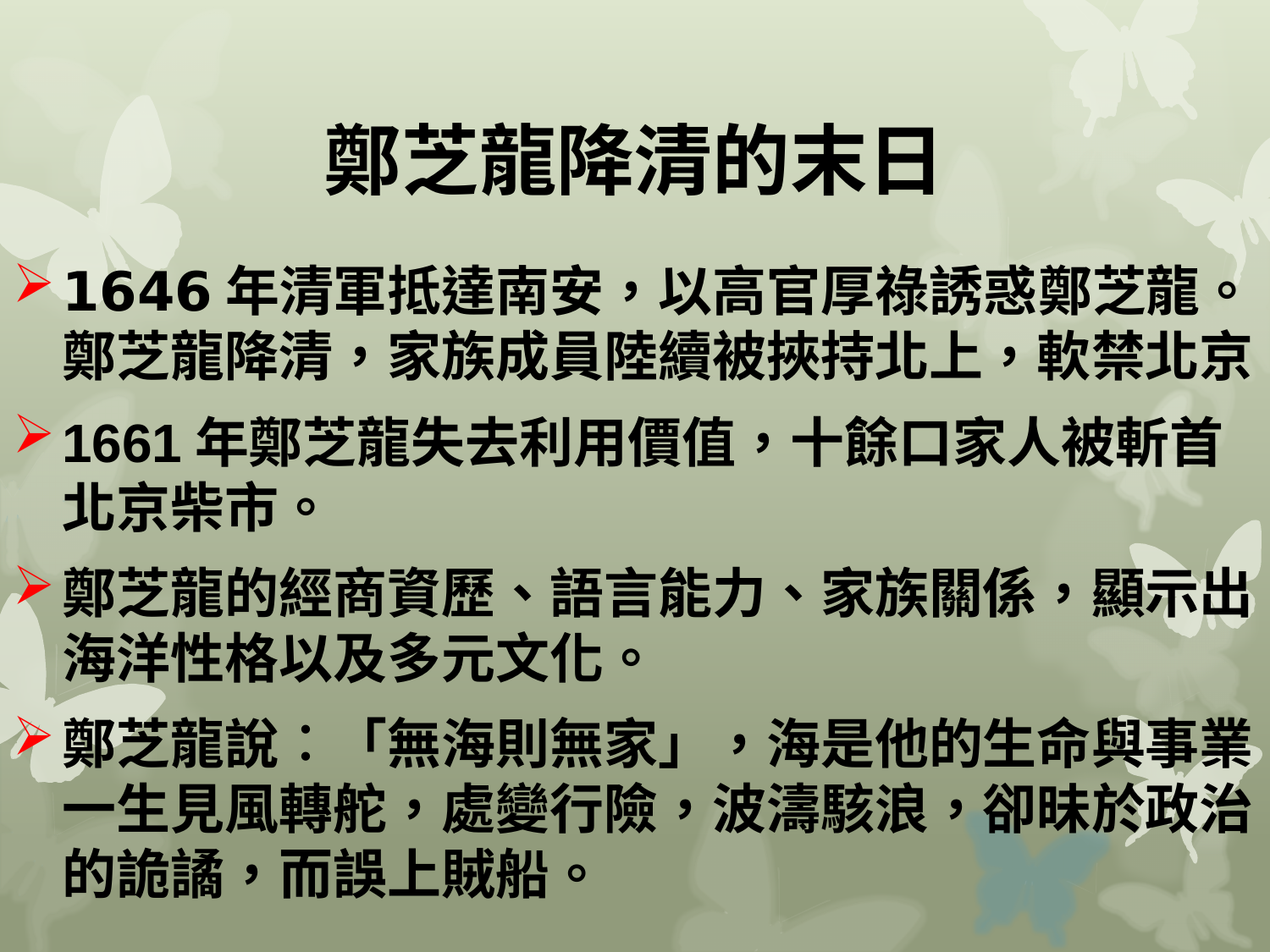

# 鄭芝龍降清的末日
1646年清軍抵達南安，以高官厚祿誘惑鄭芝龍。鄭芝龍降清，家族成員陸續被挾持北上，軟禁北京。
1661年鄭芝龍失去利用價值，十餘口家人被斬首北京柴市。
鄭芝龍的經商資歷、語言能力、家族關係，顯示出海洋性格以及多元文化。
鄭芝龍說︰「無海則無家」，海是他的生命與事業，一生見風轉舵，處變行險，波濤駭浪，卻昧於政治的詭譎，而誤上賊船。